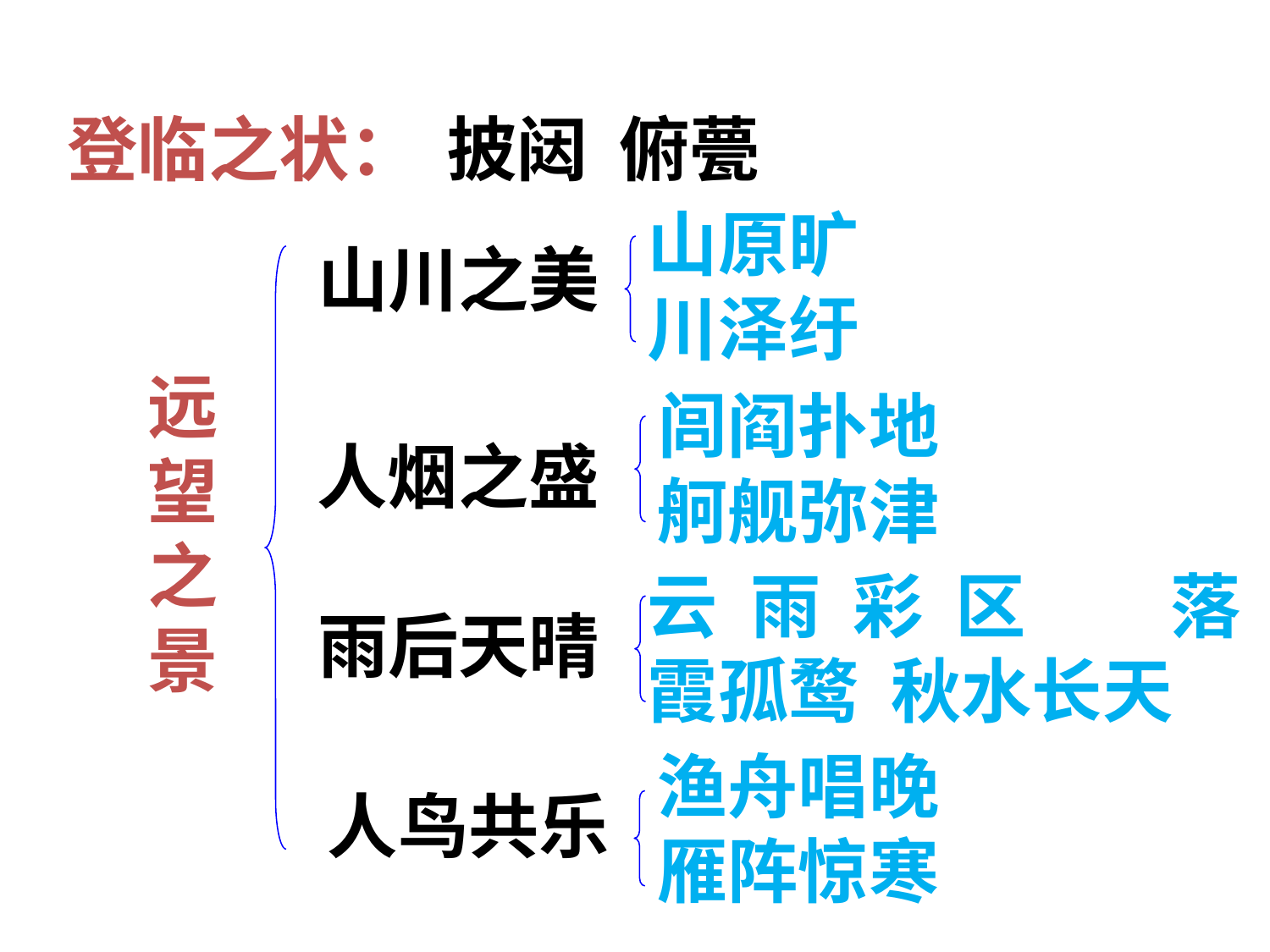

登临之状：
披闼  俯甍
山原旷  川泽纡
山川之美

远望之景
闾阎扑地  舸舰弥津

人烟之盛
云  雨  彩  区         落霞孤鹜  秋水长天
雨后天晴

渔舟唱晚  雁阵惊寒
人鸟共乐